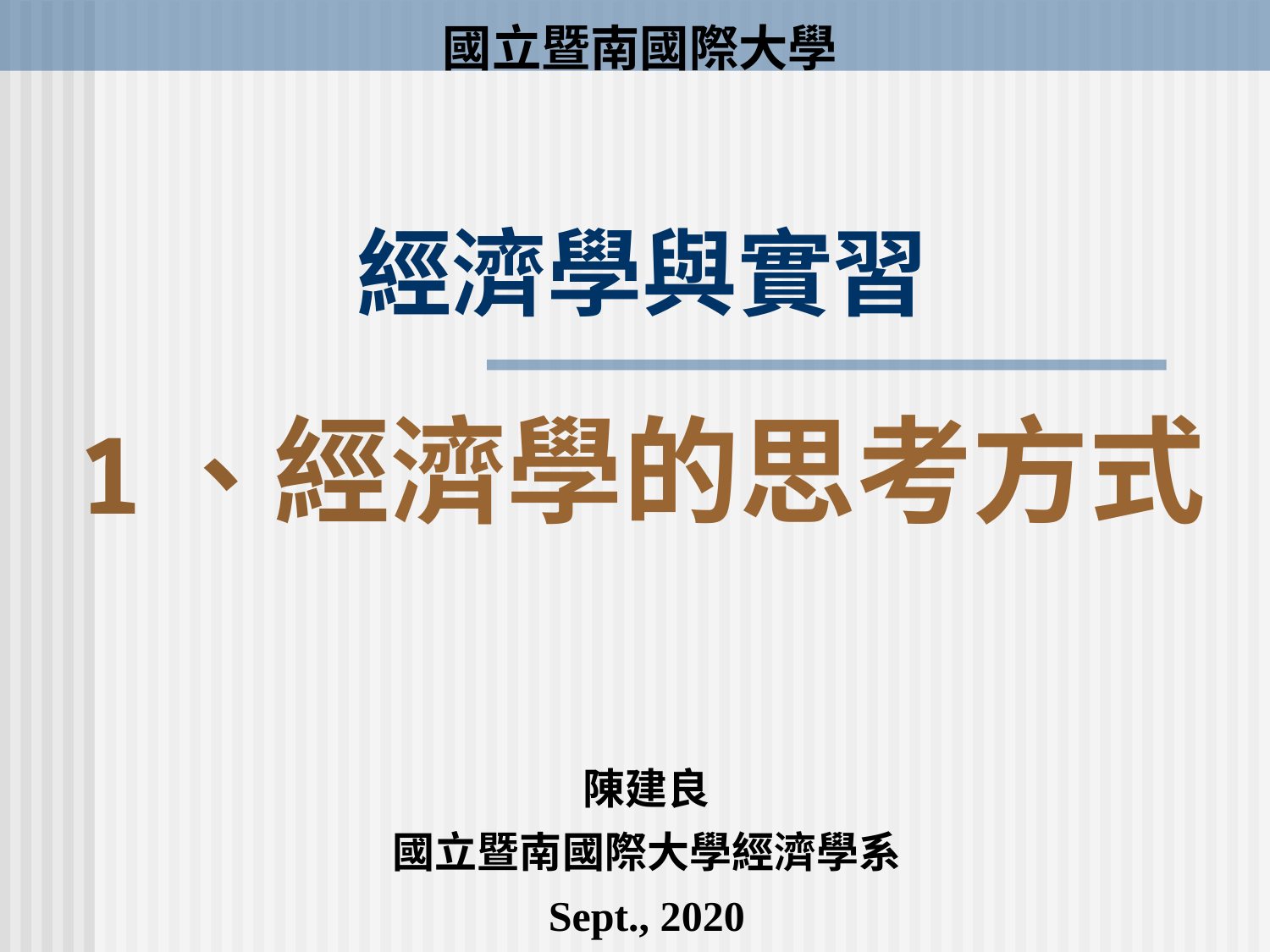

國立暨南國際大學
# 經濟學與實習 1、經濟學的思考方式
陳建良
國立暨南國際大學經濟學系
Sept., 2020